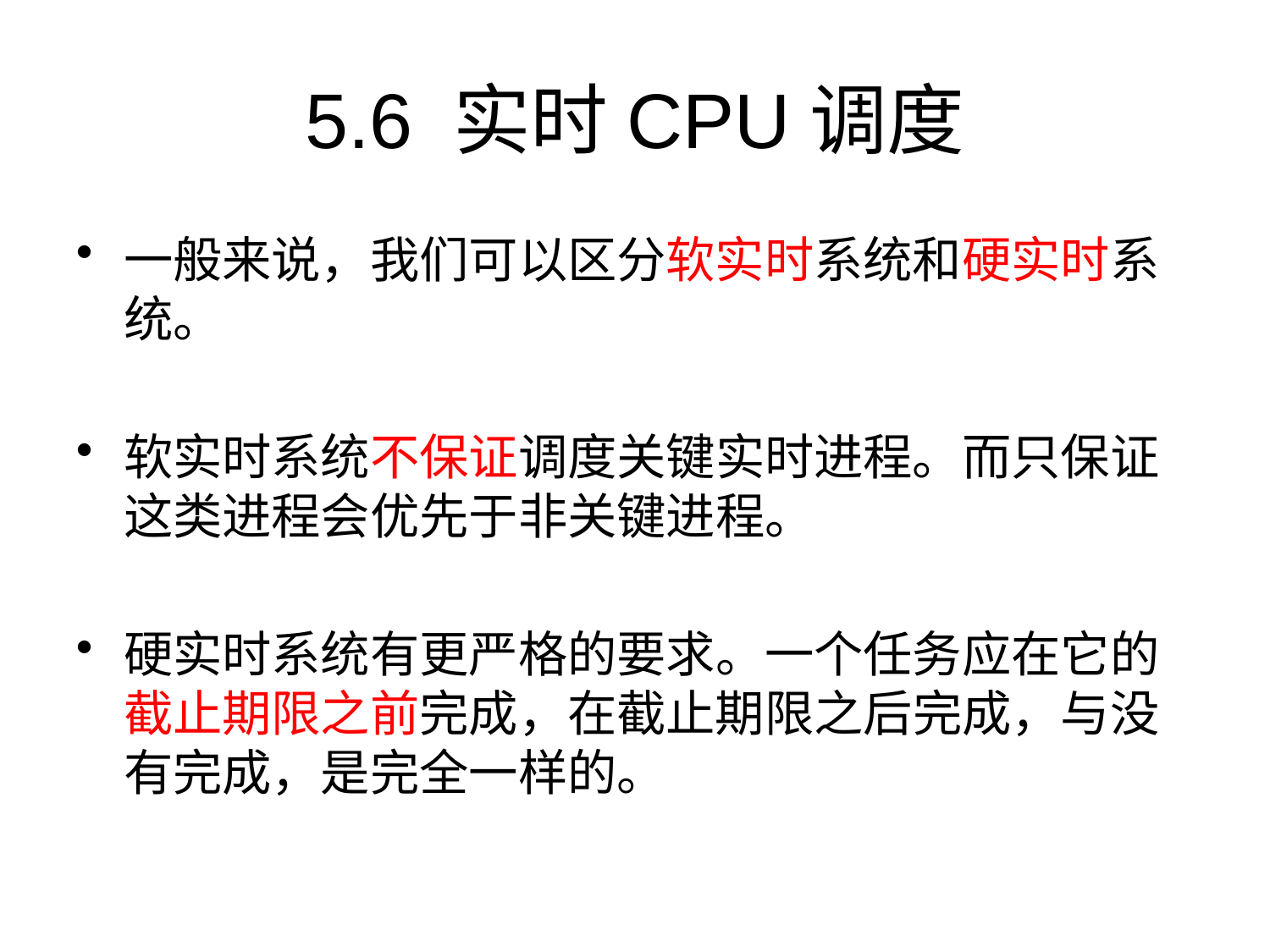

# 5.6 实时CPU调度
一般来说，我们可以区分软实时系统和硬实时系统。

软实时系统不保证调度关键实时进程。而只保证这类进程会优先于非关键进程。

硬实时系统有更严格的要求。一个任务应在它的截止期限之前完成，在截止期限之后完成，与没有完成，是完全一样的。